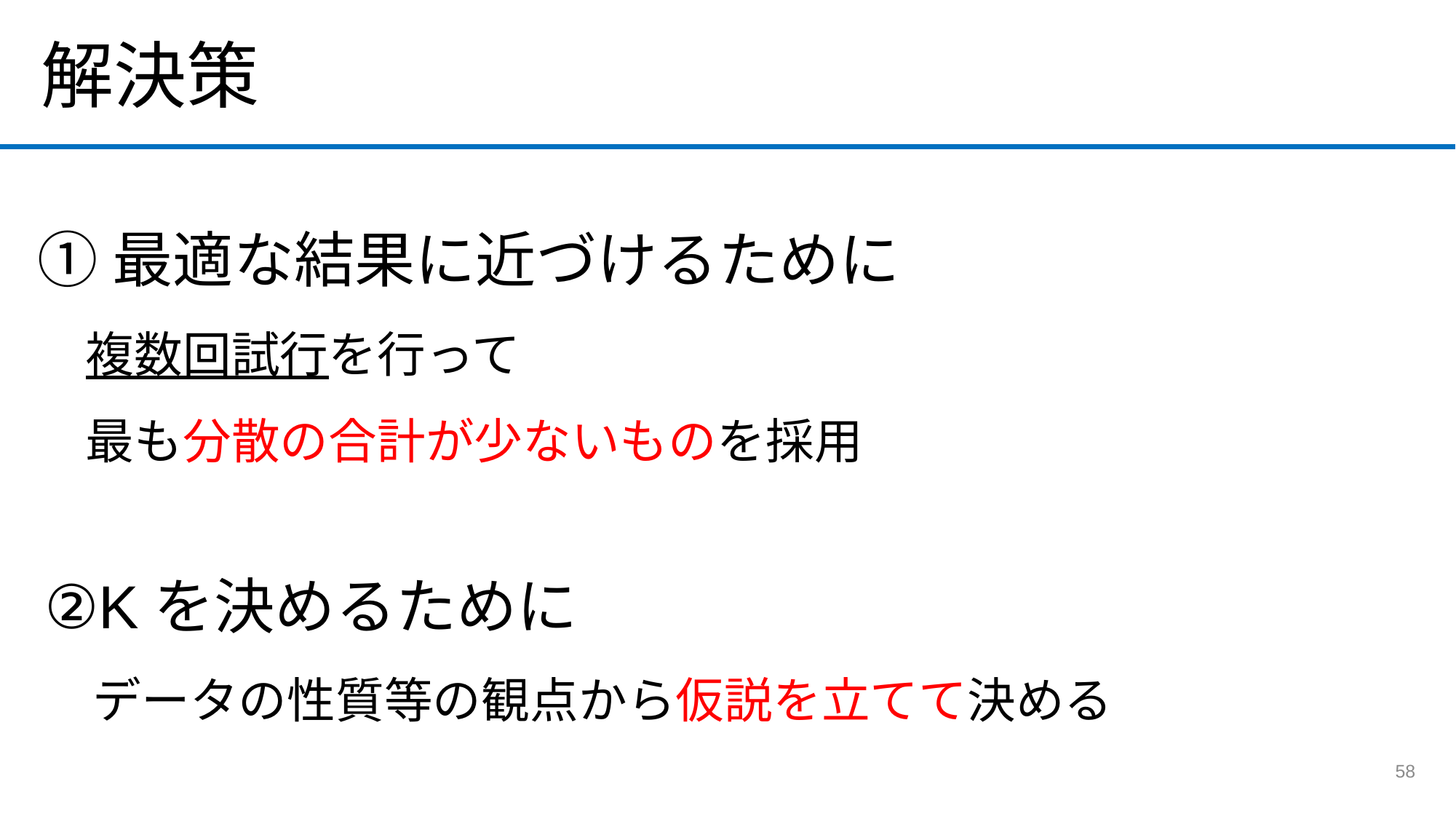

解決策
①最適な結果に近づけるために
　複数回試行を行って
　最も分散の合計が少ないものを採用
②Kを決めるために
　データの性質等の観点から仮説を立てて決める
58